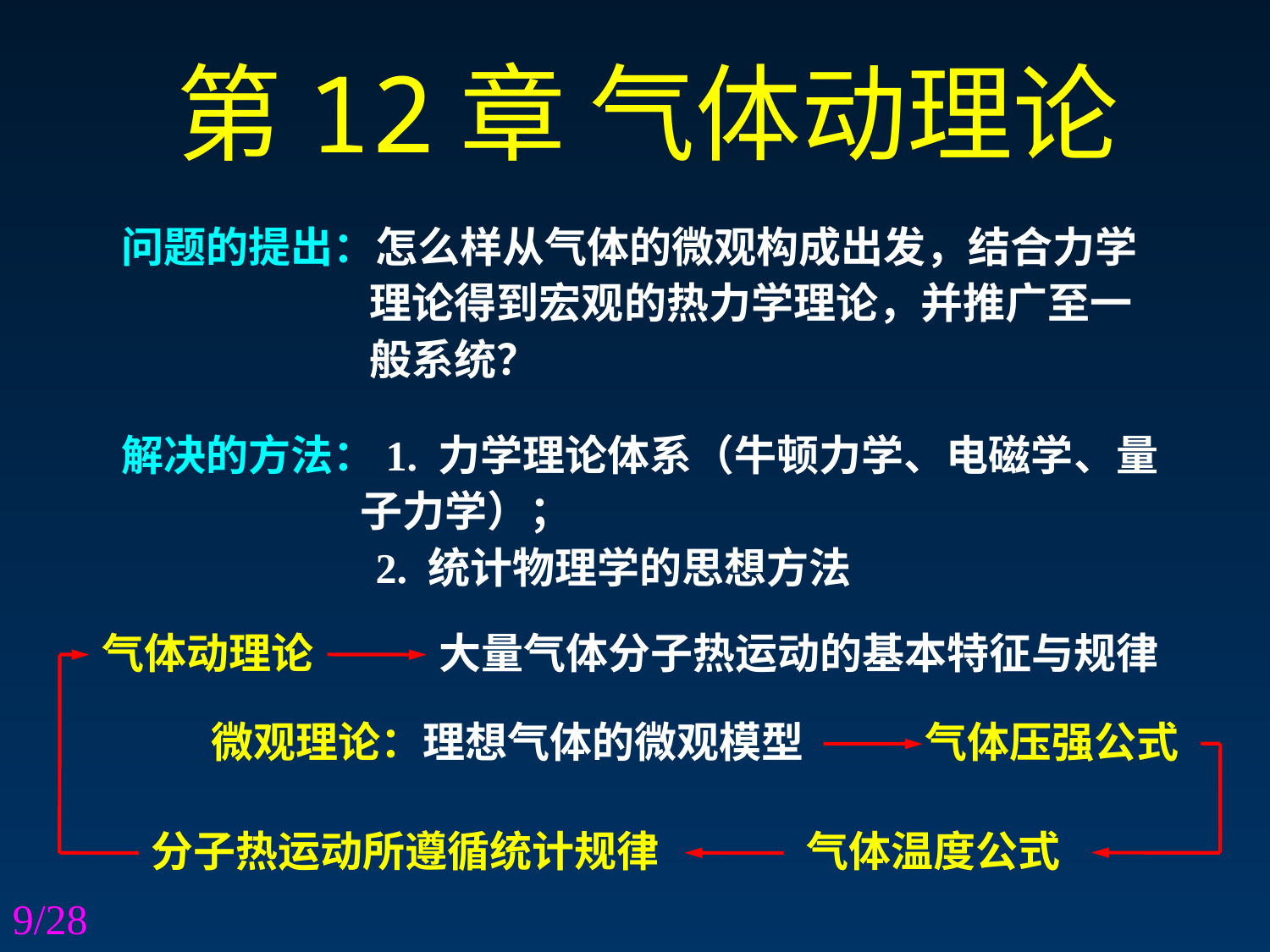

第12章 气体动理论
问题的提出：怎么样从气体的微观构成出发，结合力学
                         理论得到宏观的热力学理论，并推广至一
                         般系统？
解决的方法：1. 力学理论体系（牛顿力学、电磁学、量
                        子力学）；
                        2. 统计物理学的思想方法
气体动理论
大量气体分子热运动的基本特征与规律
微观理论：理想气体的微观模型
气体压强公式
分子热运动所遵循统计规律
气体温度公式
9/28